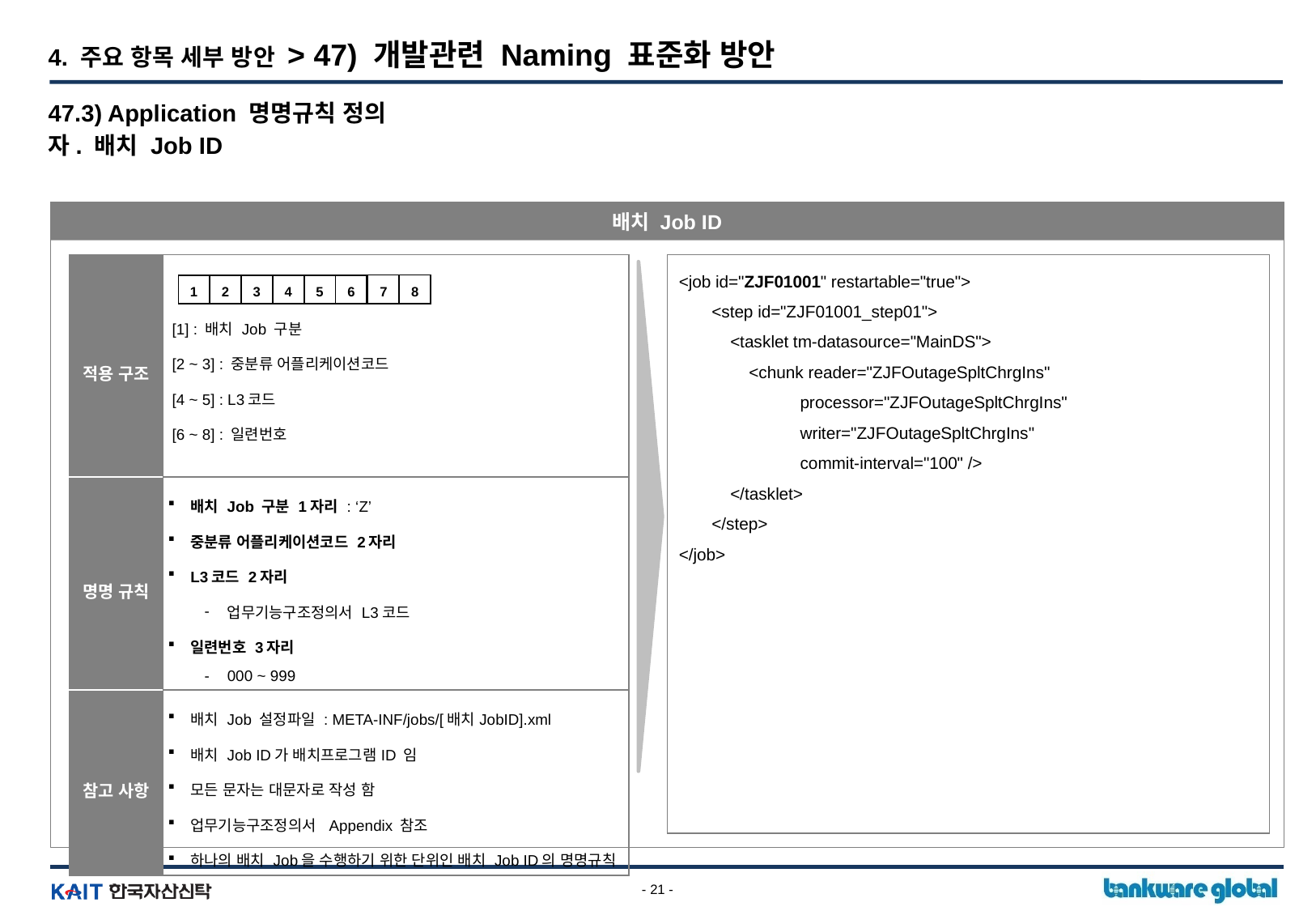

4. 주요 항목 세부 방안 > 47) 개발관련 Naming 표준화 방안
47.3) Application 명명규칙 정의
자. 배치 Job ID

배치 Job ID
| 적용 구조 | [1] : 배치 Job 구분 [2 ~ 3] : 중분류 어플리케이션코드 [4 ~ 5] : L3코드 [6 ~ 8] : 일련번호 |
| --- | --- |
| 명명 규칙 | 배치 Job 구분 1자리 : ‘Z’ 중분류 어플리케이션코드 2자리 L3코드 2자리 업무기능구조정의서 L3코드 일련번호 3자리 000 ~ 999 |
| 참고 사항 | 배치 Job 설정파일 : META-INF/jobs/[배치JobID].xml 배치 Job ID가 배치프로그램ID 임 모든 문자는 대문자로 작성 함 업무기능구조정의서 Appendix 참조 하나의 배치 Job을 수행하기 위한 단위인 배치 Job ID의 명명규칙 |
<job id="ZJF01001" restartable="true">
       <step id="ZJF01001_step01">
           <tasklet tm-datasource="MainDS">
               <chunk reader="ZJFOutageSpltChrgIns"
                          processor="ZJFOutageSpltChrgIns"
                          writer="ZJFOutageSpltChrgIns"
                          commit-interval="100" />
           </tasklet>
       </step>
</job>

7
8
1
2
3
4
5
6